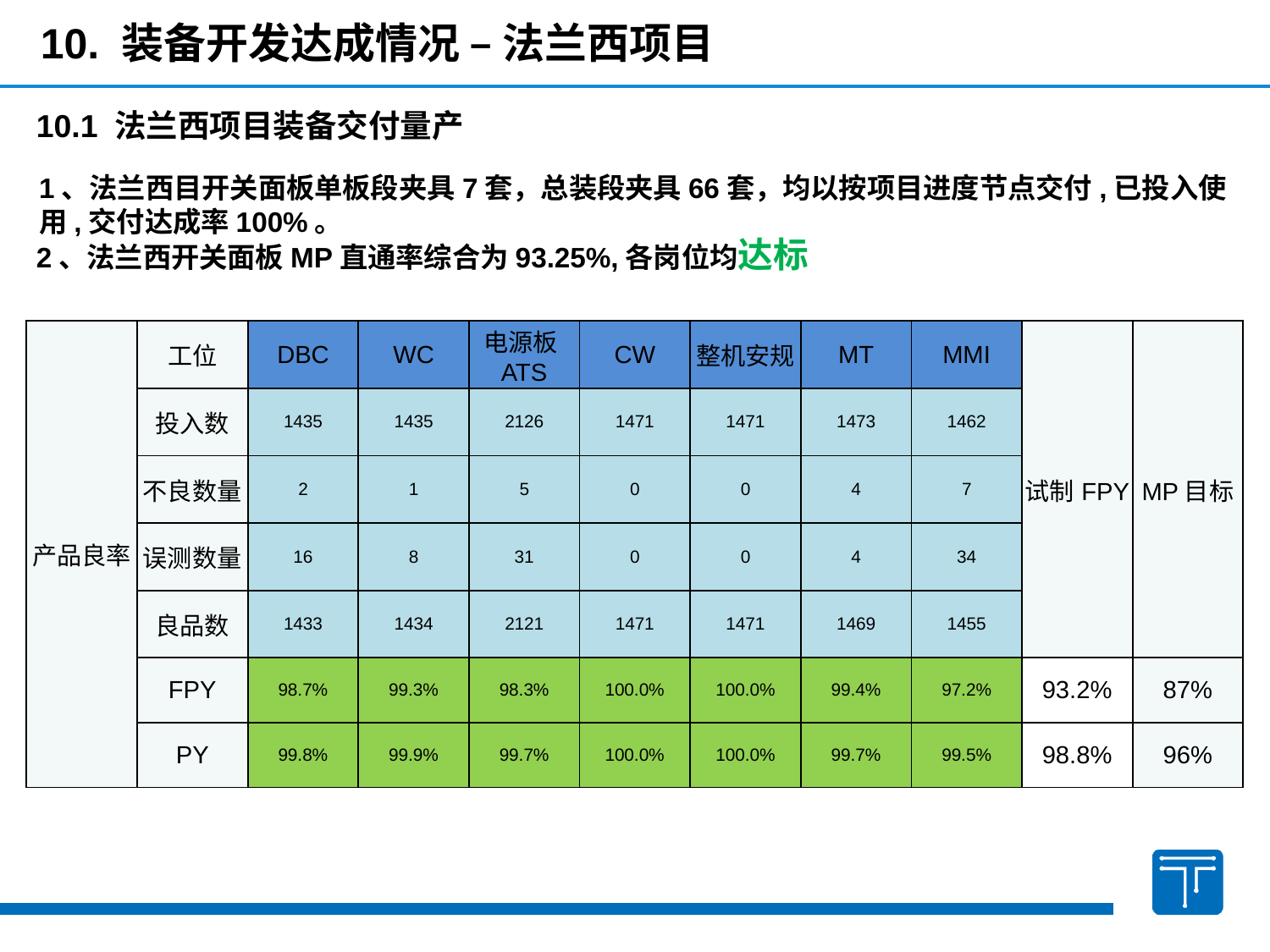

10. 装备开发达成情况 – 法兰西项目
10.1 法兰西项目装备交付量产
1、法兰西目开关面板单板段夹具7套，总装段夹具66套，均以按项目进度节点交付,已投入使用,交付达成率100%。
2、法兰西开关面板MP直通率综合为93.25%,各岗位均达标
| 产品良率 | 工位 | DBC | WC | 电源板ATS | CW | 整机安规 | MT | MMI | 试制FPY | MP目标 |
| --- | --- | --- | --- | --- | --- | --- | --- | --- | --- | --- |
|  | 投入数 | 1435 | 1435 | 2126 | 1471 | 1471 | 1473 | 1462 |  |  |
|  | 不良数量 | 2 | 1 | 5 | 0 | 0 | 4 | 7 |  |  |
|  | 误测数量 | 16 | 8 | 31 | 0 | 0 | 4 | 34 |  |  |
|  | 良品数 | 1433 | 1434 | 2121 | 1471 | 1471 | 1469 | 1455 |  |  |
|  | FPY | 98.7% | 99.3% | 98.3% | 100.0% | 100.0% | 99.4% | 97.2% | 93.2% | 87% |
|  | PY | 99.8% | 99.9% | 99.7% | 100.0% | 100.0% | 99.7% | 99.5% | 98.8% | 96% |